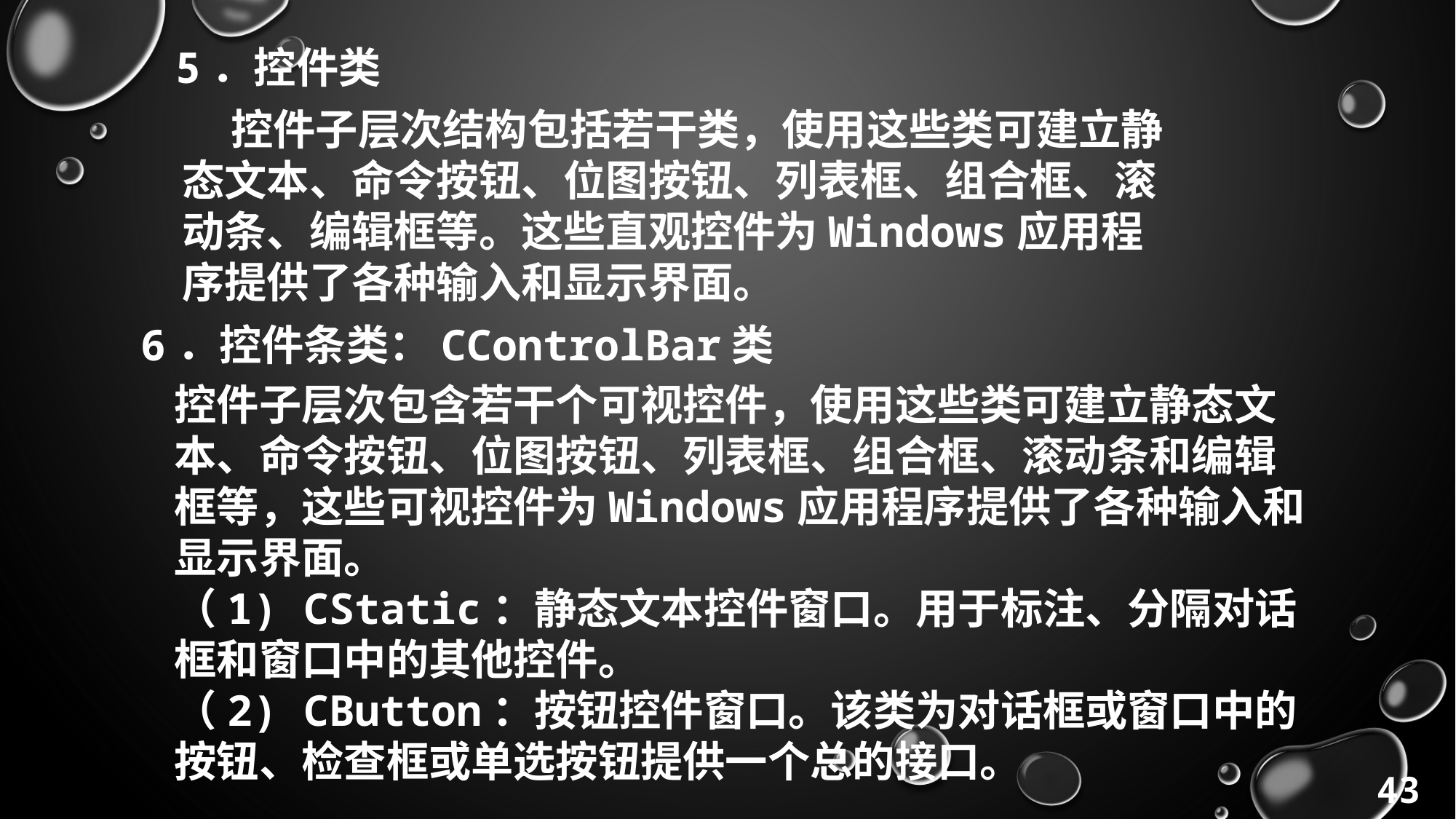

5．控件类
    控件子层次结构包括若干类，使用这些类可建立静态文本、命令按钮、位图按钮、列表框、组合框、滚动条、编辑框等。这些直观控件为Windows应用程序提供了各种输入和显示界面。
6．控件条类：CControlBar类
控件子层次包含若干个可视控件，使用这些类可建立静态文本、命令按钮、位图按钮、列表框、组合框、滚动条和编辑框等，这些可视控件为Windows应用程序提供了各种输入和显示界面。
（1) CStatic：静态文本控件窗口。用于标注、分隔对话框和窗口中的其他控件。
（2) CButton：按钮控件窗口。该类为对话框或窗口中的按钮、检查框或单选按钮提供一个总的接口。
43